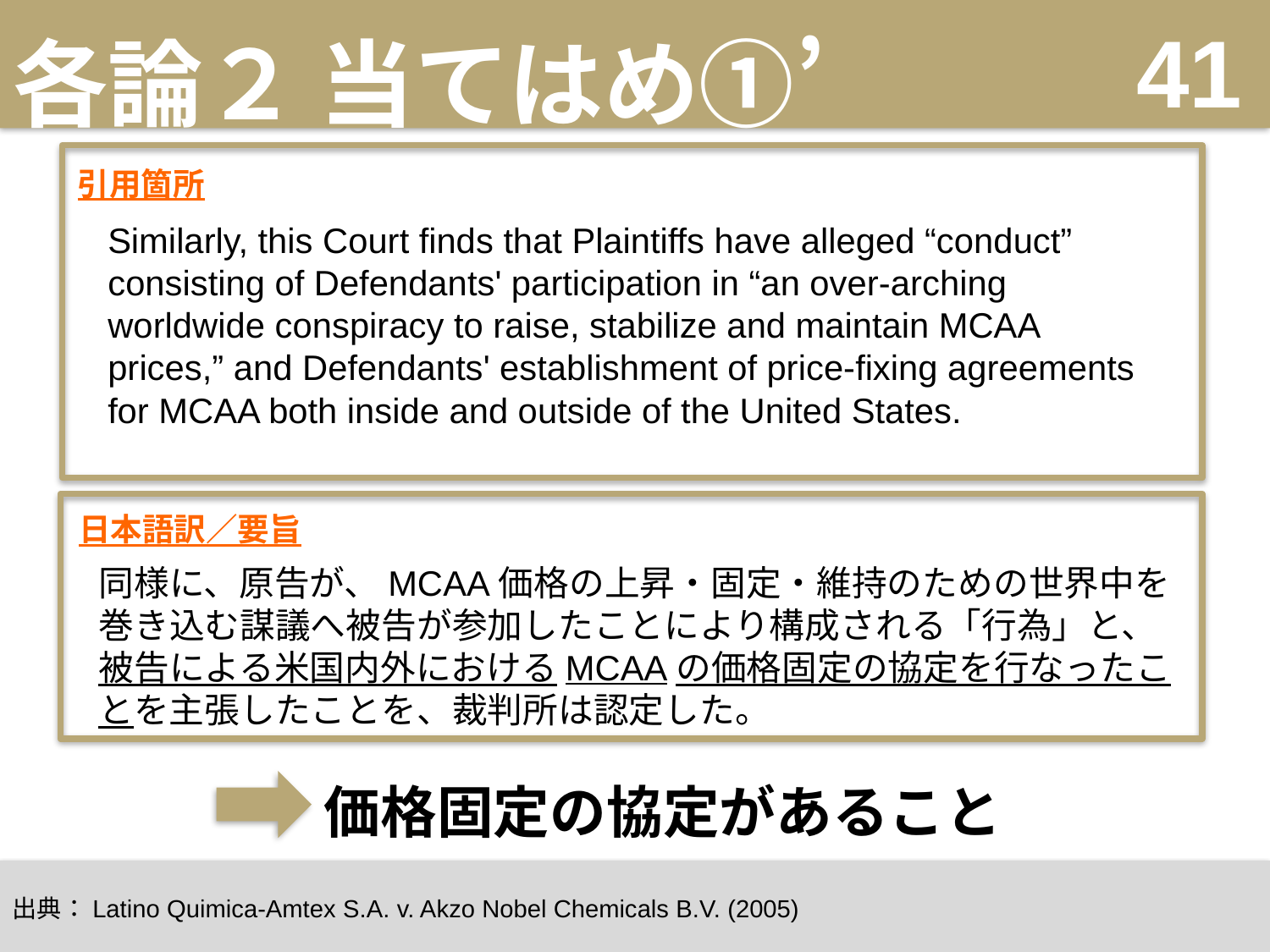

# 各論２ 当てはめ①’
41

引用箇所
Similarly, this Court finds that Plaintiffs have alleged “conduct” consisting of Defendants' participation in “an over-arching worldwide conspiracy to raise, stabilize and maintain MCAA prices,” and Defendants' establishment of price-fixing agreements for MCAA both inside and outside of the United States.

日本語訳／要旨
同様に、原告が、MCAA価格の上昇・固定・維持のための世界中を巻き込む謀議へ被告が参加したことにより構成される「行為」と、被告による米国内外におけるMCAAの価格固定の協定を行なったことを主張したことを、裁判所は認定した。
価格固定の協定があること

出典：Latino Quimica-Amtex S.A. v. Akzo Nobel Chemicals B.V. (2005)